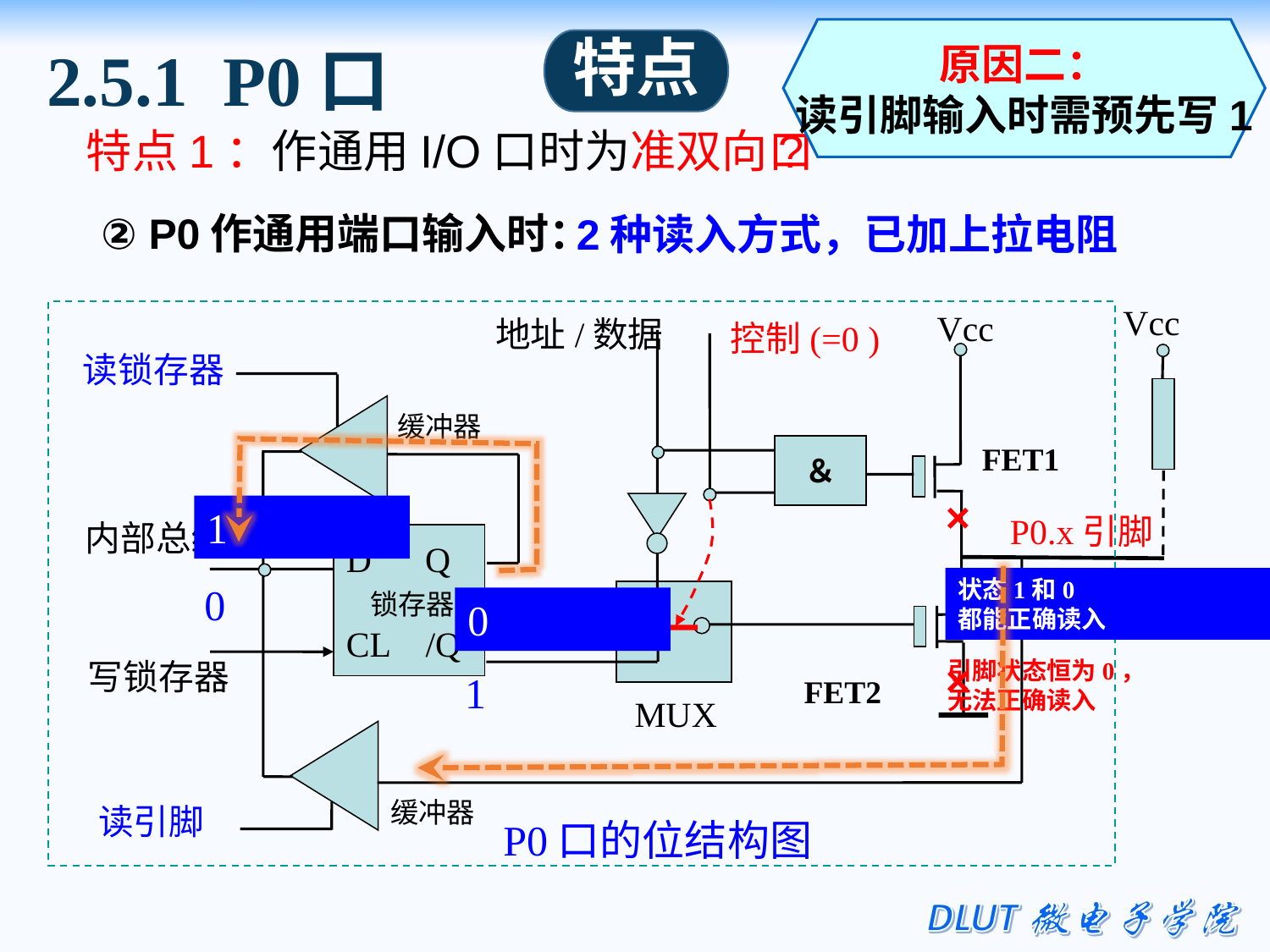

2.5.1  P0口
原因二：
读引脚输入时需预先写1
特点

特点1：作通用I/O口时为准双向口
?
② P0作通用端口输入时：
2种读入方式，已加上拉电阻
地址/数据
Vcc

Vcc
控制(=0 )
读锁存器

缓冲器

FET1
＆

P0.x引脚
×

1

内部总线
D      Q
  锁存器
CL    /Q

状态1和0
都能正确读入

0

0

写锁存器
×
引脚状态恒为0，
无法正确读入

1

FET2
MUX

缓冲器
读引脚

P0口的位结构图